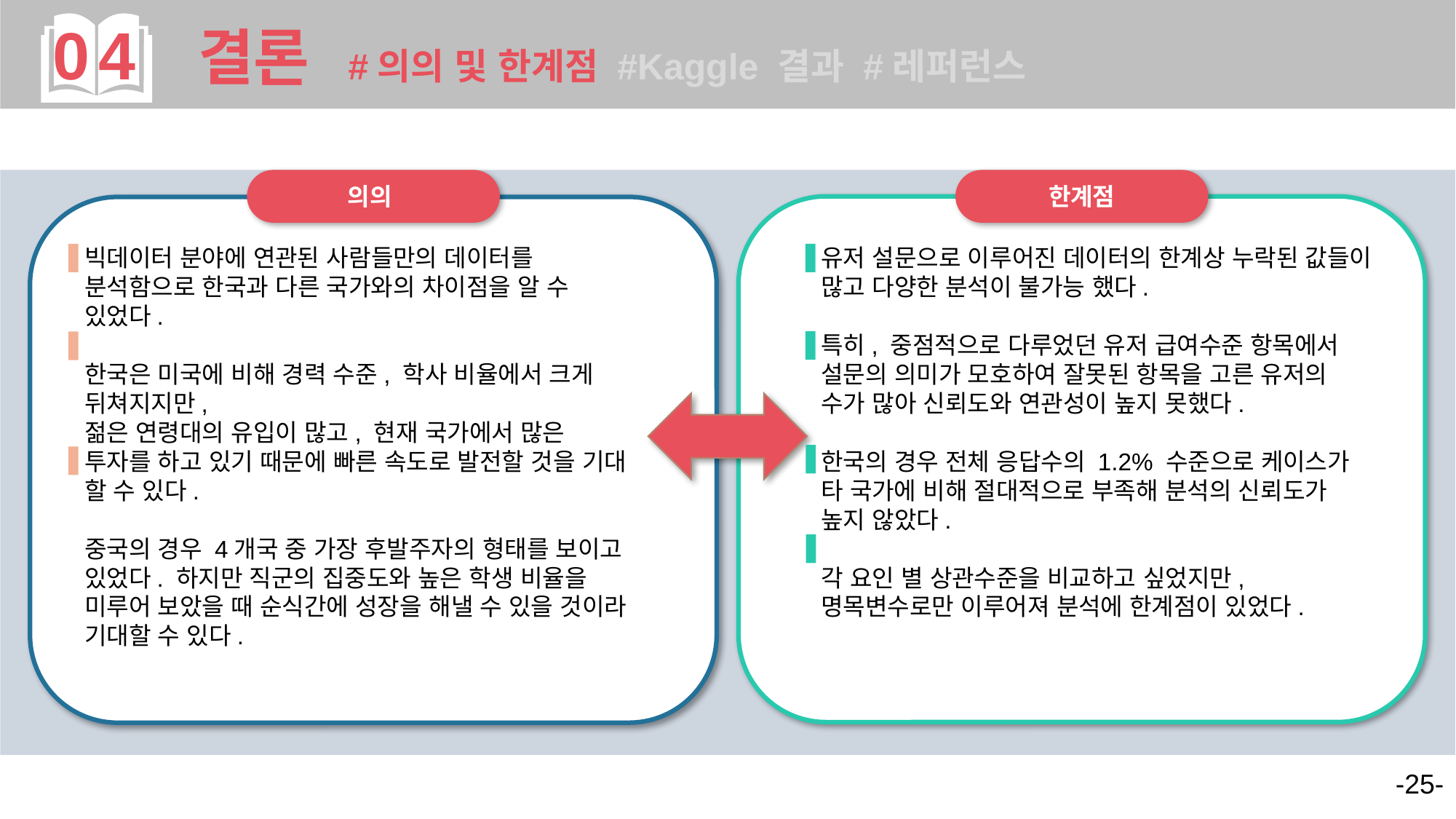

04  결론  #의의 및 한계점 #Kaggle 결과 #레퍼런스

의의
한계점

빅데이터 분야에 연관된 사람들만의 데이터를 분석함으로 한국과 다른 국가와의 차이점을 알 수 있었다.

한국은 미국에 비해 경력 수준, 학사 비율에서 크게 뒤쳐지지만,
젊은 연령대의 유입이 많고, 현재 국가에서 많은 투자를 하고 있기 때문에 빠른 속도로 발전할 것을 기대 할 수 있다.

중국의 경우 4개국 중 가장 후발주자의 형태를 보이고 있었다. 하지만 직군의 집중도와 높은 학생 비율을 미루어 보았을 때 순식간에 성장을 해낼 수 있을 것이라 기대할 수 있다.

유저 설문으로 이루어진 데이터의 한계상 누락된 값들이 많고 다양한 분석이 불가능 했다.

특히, 중점적으로 다루었던 유저 급여수준 항목에서 설문의 의미가 모호하여 잘못된 항목을 고른 유저의 수가 많아 신뢰도와 연관성이 높지 못했다.

한국의 경우 전체 응답수의 1.2% 수준으로 케이스가 타 국가에 비해 절대적으로 부족해 분석의 신뢰도가 높지 않았다.

각 요인 별 상관수준을 비교하고 싶었지만, 명목변수로만 이루어져 분석에 한계점이 있었다.

-25-